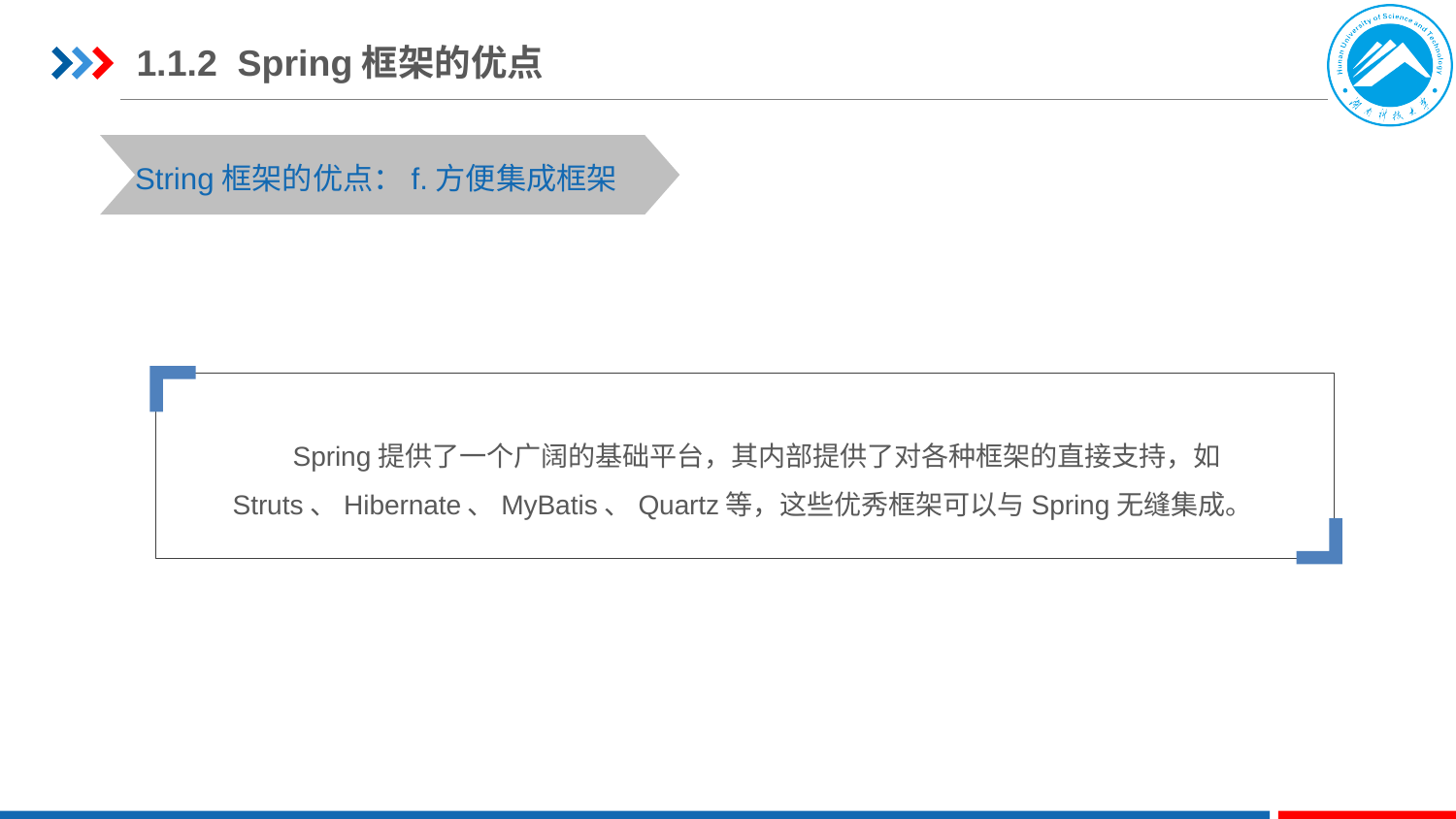

1.1.2  Spring框架的优点

STEP  01
STEP  03
String框架的优点：f.方便集成框架

        Spring提供了一个广阔的基础平台，其内部提供了对各种框架的直接支持，如Struts、Hibernate、MyBatis、Quartz等，这些优秀框架可以与Spring无缝集成。